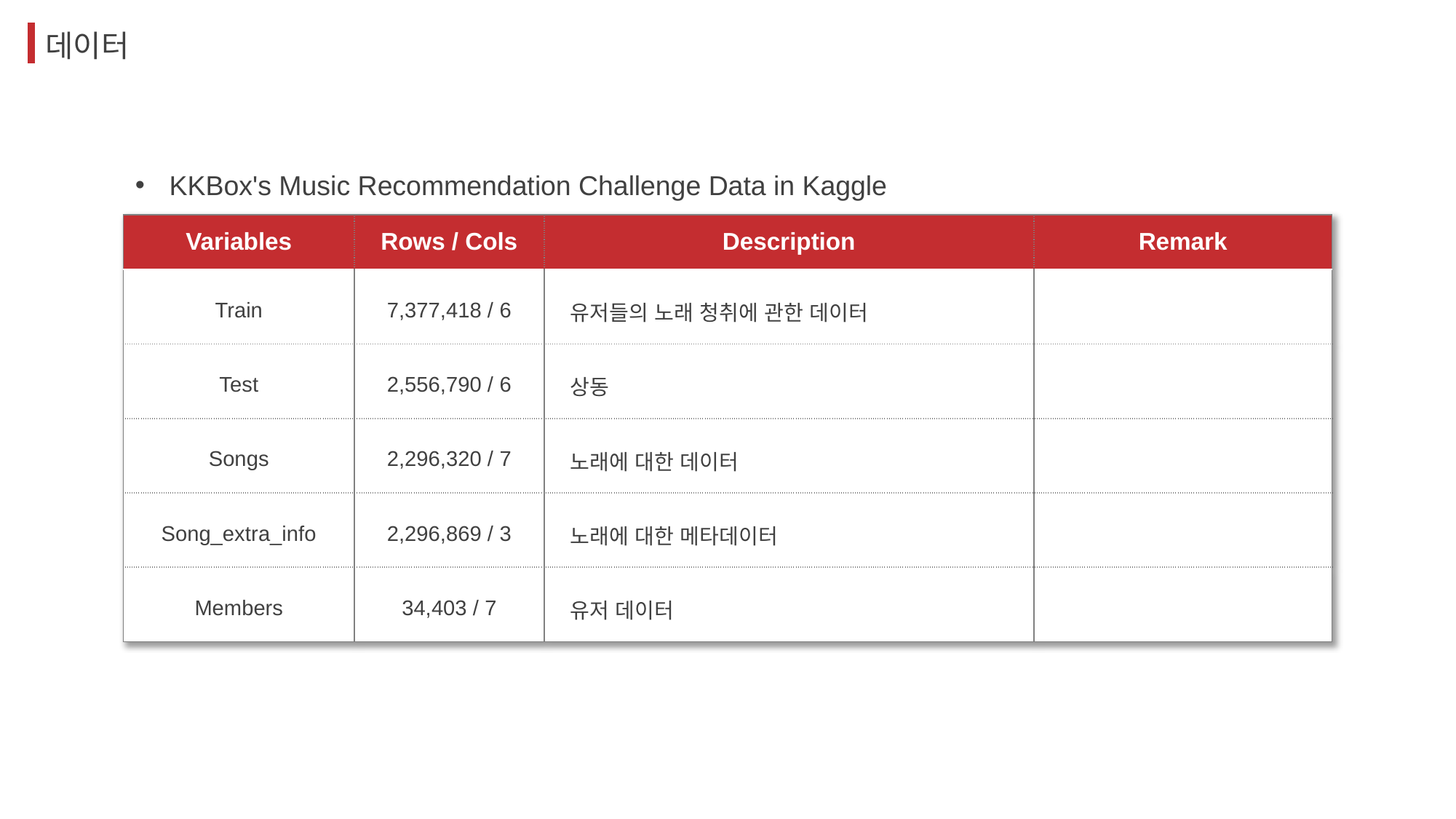

데이터
KKBox's Music Recommendation Challenge Data in Kaggle
| Variables | Rows / Cols | Description | Remark |
| --- | --- | --- | --- |
| Train | 7,377,418 / 6 | 유저들의 노래 청취에 관한 데이터 |  |
| Test | 2,556,790 / 6 | 상동 |  |
| Songs | 2,296,320 / 7 | 노래에 대한 데이터 |  |
| Song\_extra\_info | 2,296,869 / 3 | 노래에 대한 메타데이터 |  |
| Members | 34,403 / 7 | 유저 데이터 |  |